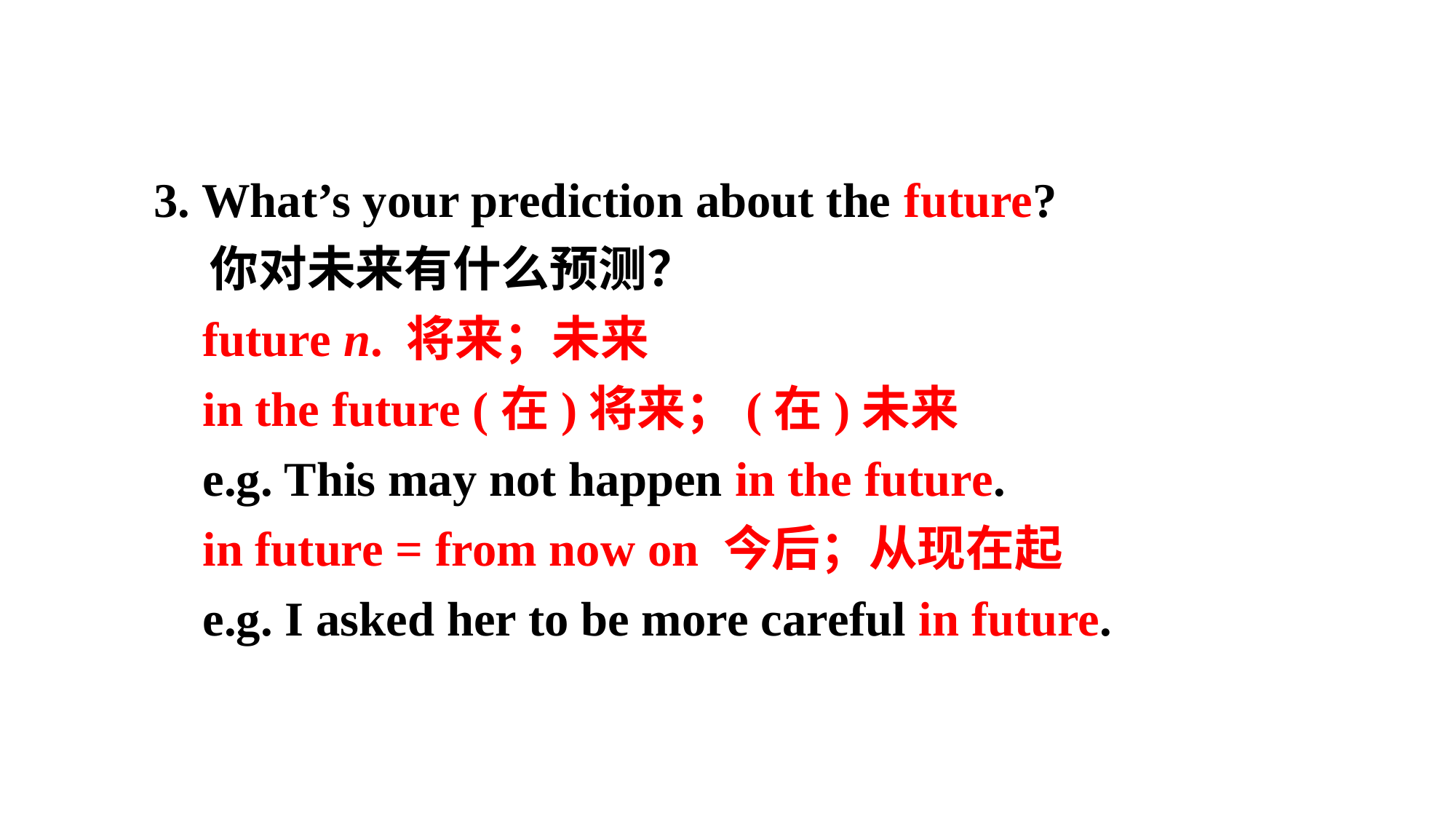

3. What’s your prediction about the future?
    你对未来有什么预测？
    future n. 将来；未来
    in the future (在)将来；(在)未来
    e.g. This may not happen in the future.
    in future = from now on 今后；从现在起
    e.g. I asked her to be more careful in future.